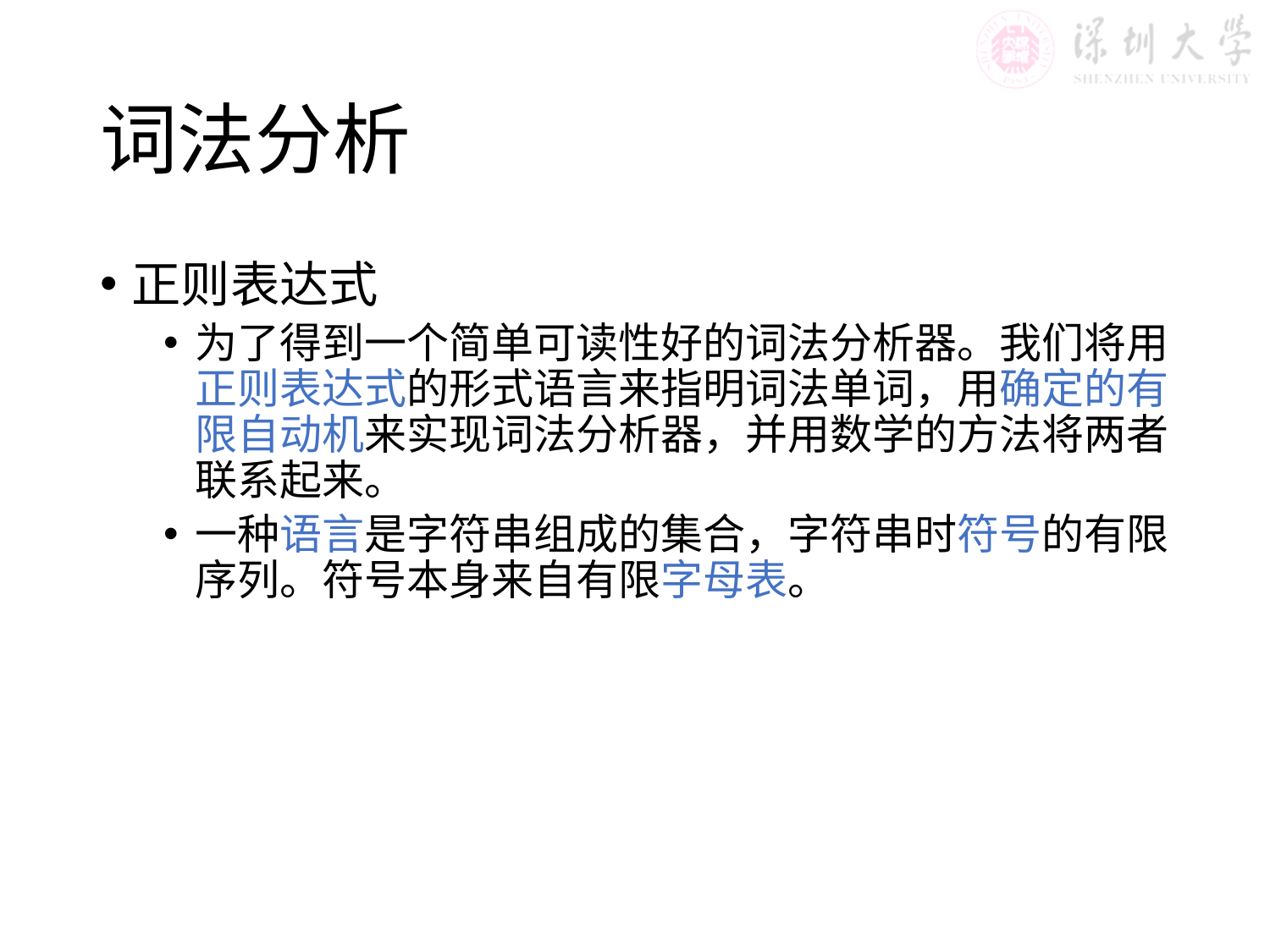

# 词法分析
正则表达式
为了得到一个简单可读性好的词法分析器。我们将用正则表达式的形式语言来指明词法单词，用确定的有限自动机来实现词法分析器，并用数学的方法将两者联系起来。
一种语言是字符串组成的集合，字符串时符号的有限序列。符号本身来自有限字母表。